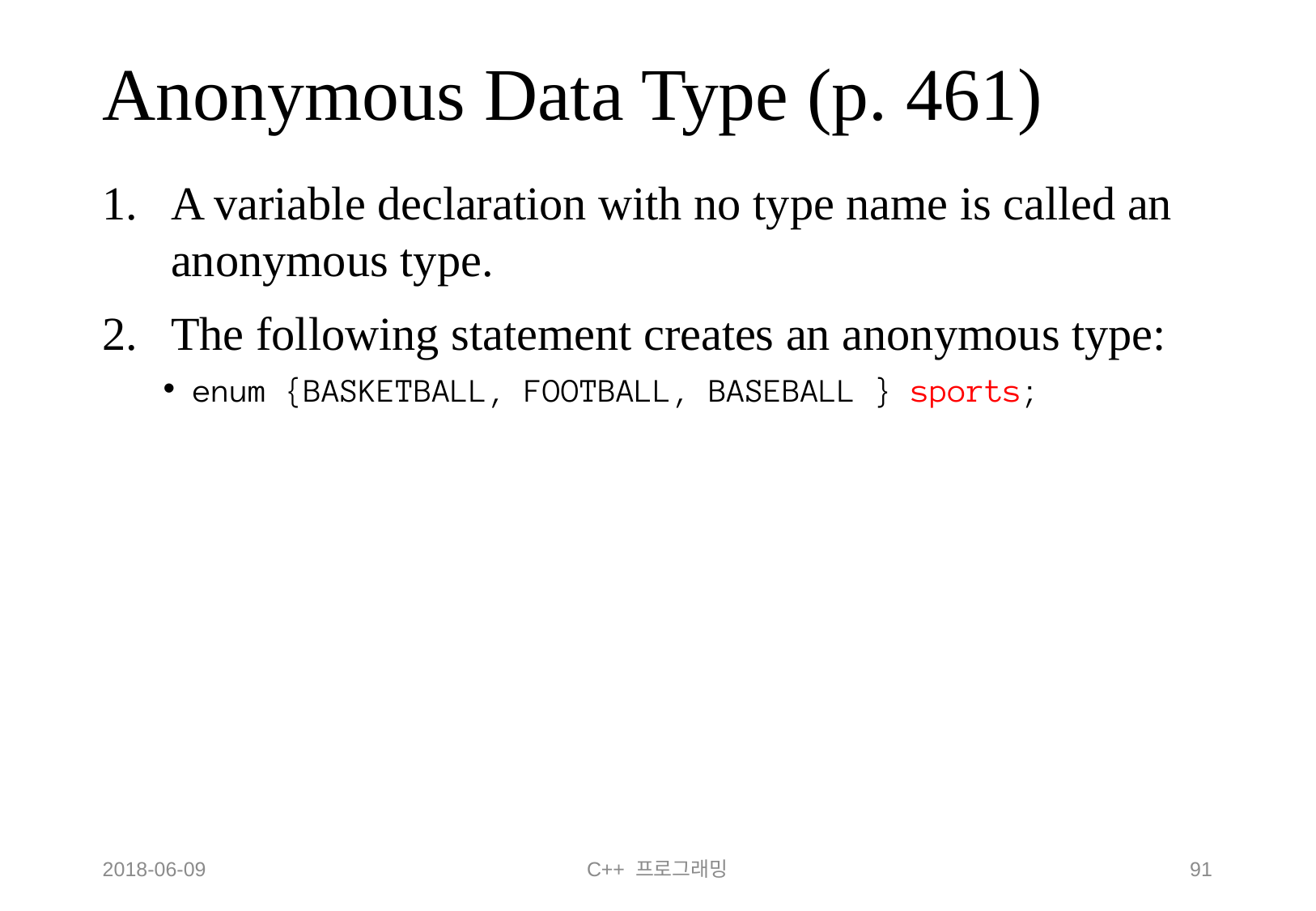

# Anonymous Data Type (p. 461)
A variable declaration with no type name is called an anonymous type.
The following statement creates an anonymous type:
enum {BASKETBALL, FOOTBALL, BASEBALL } sports;

2018-06-09
C++ 프로그래밍
91